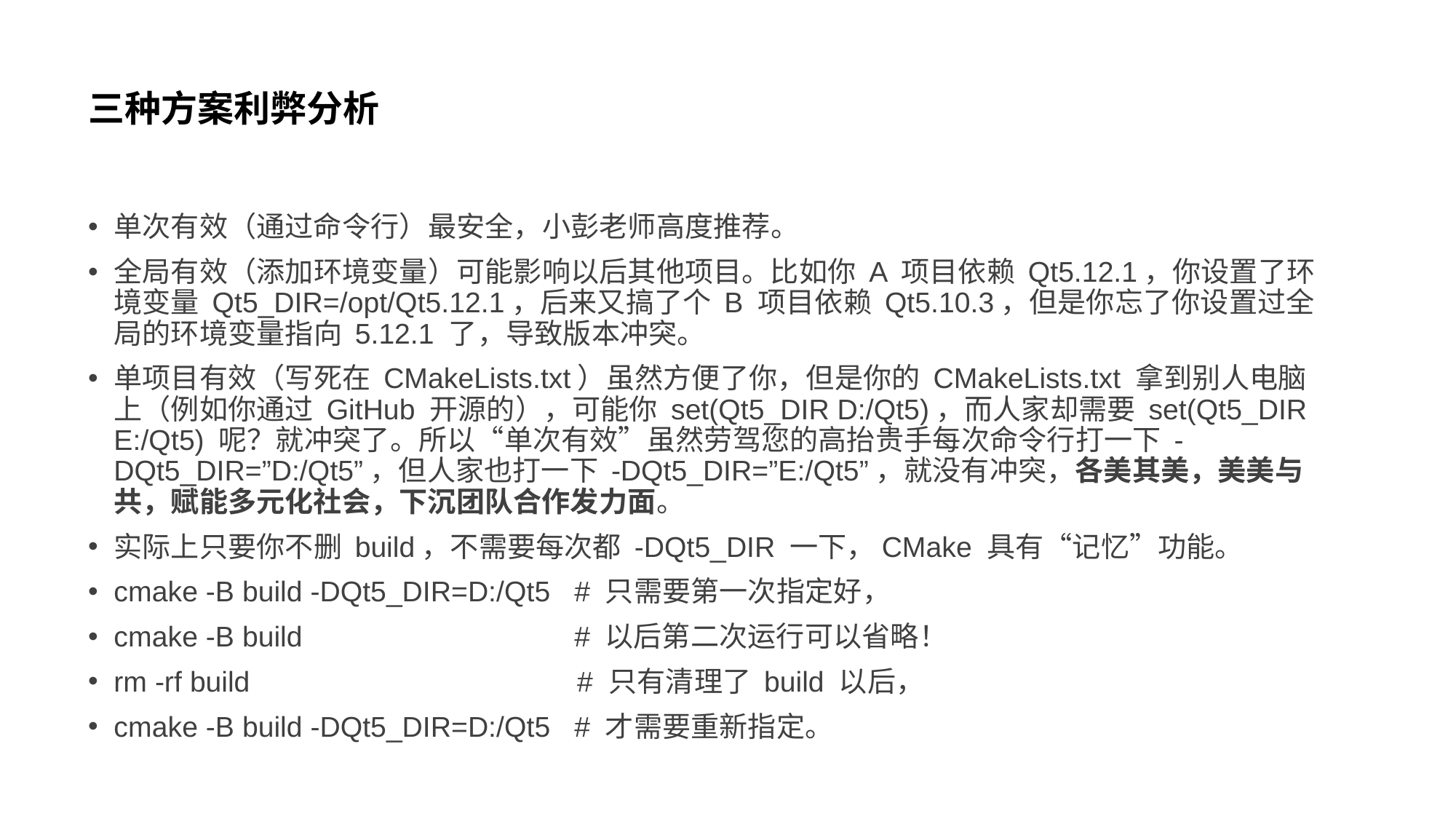

# 三种方案利弊分析
单次有效（通过命令行）最安全，小彭老师高度推荐。
全局有效（添加环境变量）可能影响以后其他项目。比如你 A 项目依赖 Qt5.12.1，你设置了环境变量 Qt5_DIR=/opt/Qt5.12.1，后来又搞了个 B 项目依赖 Qt5.10.3，但是你忘了你设置过全局的环境变量指向 5.12.1 了，导致版本冲突。
单项目有效（写死在 CMakeLists.txt）虽然方便了你，但是你的 CMakeLists.txt 拿到别人电脑上（例如你通过 GitHub 开源的），可能你 set(Qt5_DIR D:/Qt5)，而人家却需要 set(Qt5_DIR E:/Qt5) 呢？就冲突了。所以“单次有效”虽然劳驾您的高抬贵手每次命令行打一下 -DQt5_DIR=”D:/Qt5”，但人家也打一下 -DQt5_DIR=”E:/Qt5”，就没有冲突，各美其美，美美与共，赋能多元化社会，下沉团队合作发力面。
实际上只要你不删 build，不需要每次都 -DQt5_DIR 一下，CMake 具有“记忆”功能。
cmake -B build -DQt5_DIR=D:/Qt5   # 只需要第一次指定好，
cmake -B build                                  # 以后第二次运行可以省略！
rm -rf build                                         # 只有清理了 build 以后，
cmake -B build -DQt5_DIR=D:/Qt5   # 才需要重新指定。